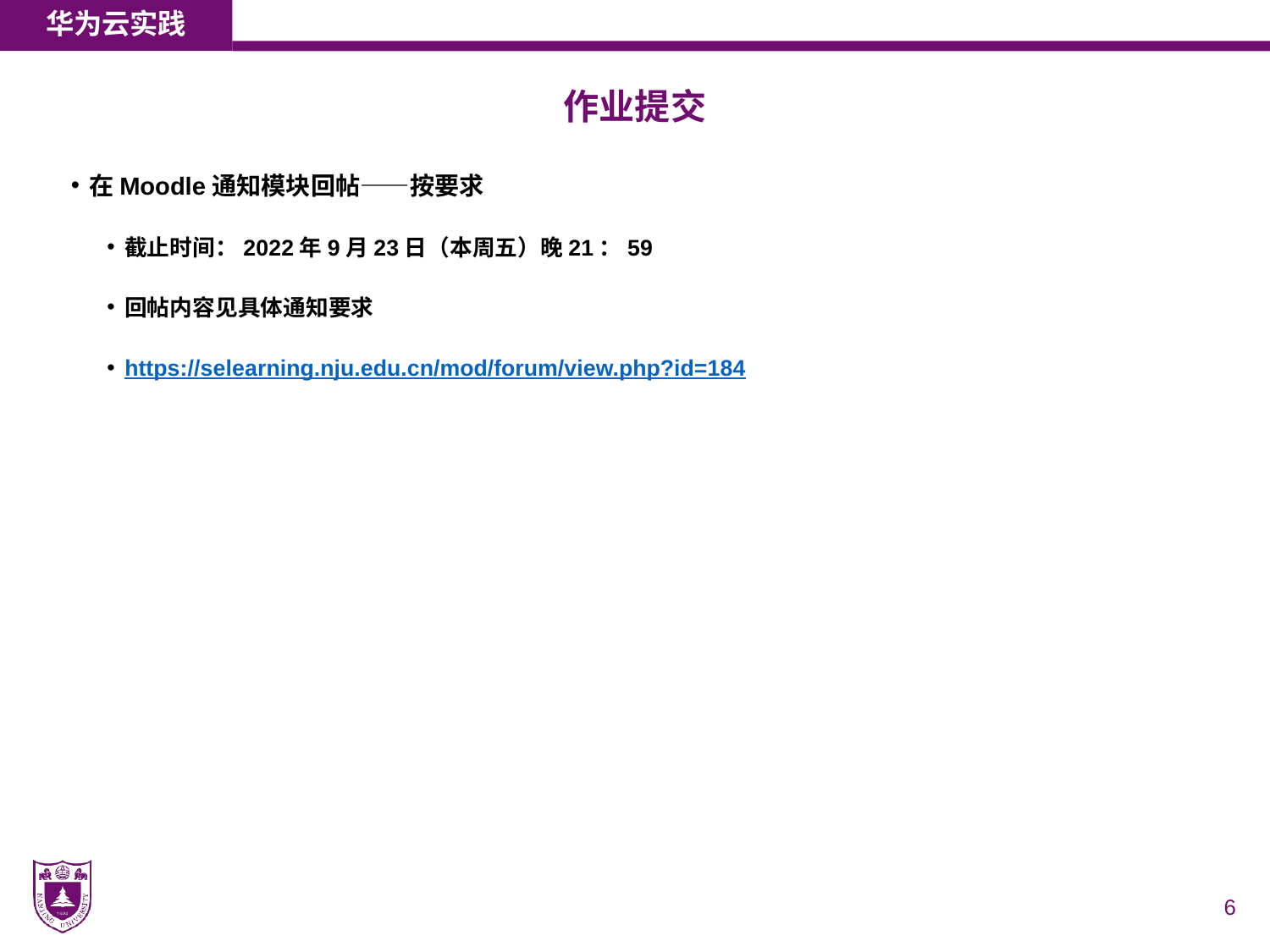

华为云实践

# 作业提交
在Moodle通知模块回帖——按要求
截止时间：2022年9月23日（本周五）晚21：59
回帖内容见具体通知要求
https://selearning.nju.edu.cn/mod/forum/view.php?id=184
6